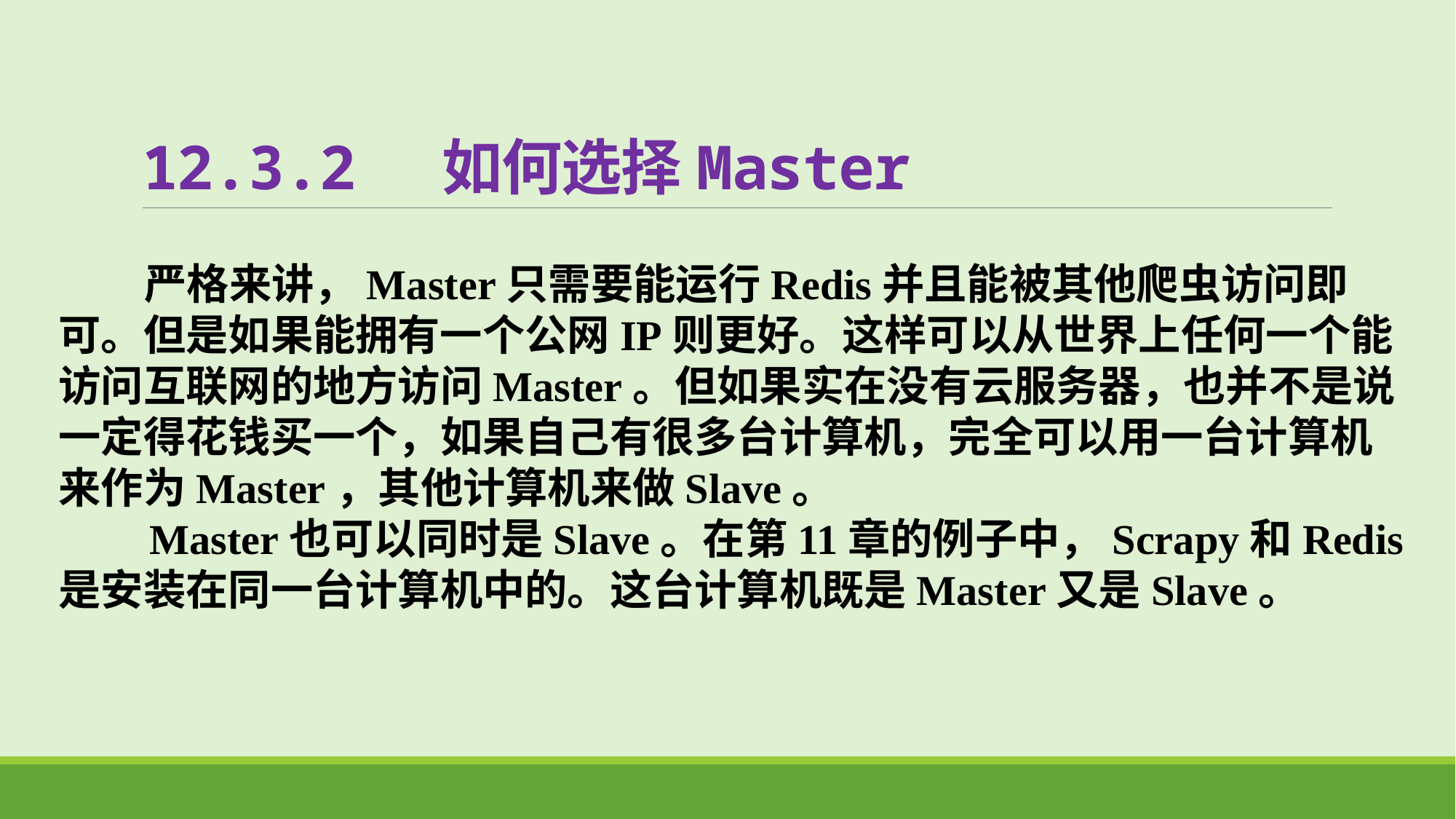

# 12.3.2  如何选择Master
     严格来讲，Master只需要能运行Redis并且能被其他爬虫访问即可。但是如果能拥有一个公网IP则更好。这样可以从世界上任何一个能访问互联网的地方访问Master。但如果实在没有云服务器，也并不是说一定得花钱买一个，如果自己有很多台计算机，完全可以用一台计算机来作为Master，其他计算机来做Slave。
      Master也可以同时是Slave。在第11章的例子中，Scrapy和Redis是安装在同一台计算机中的。这台计算机既是Master又是Slave。